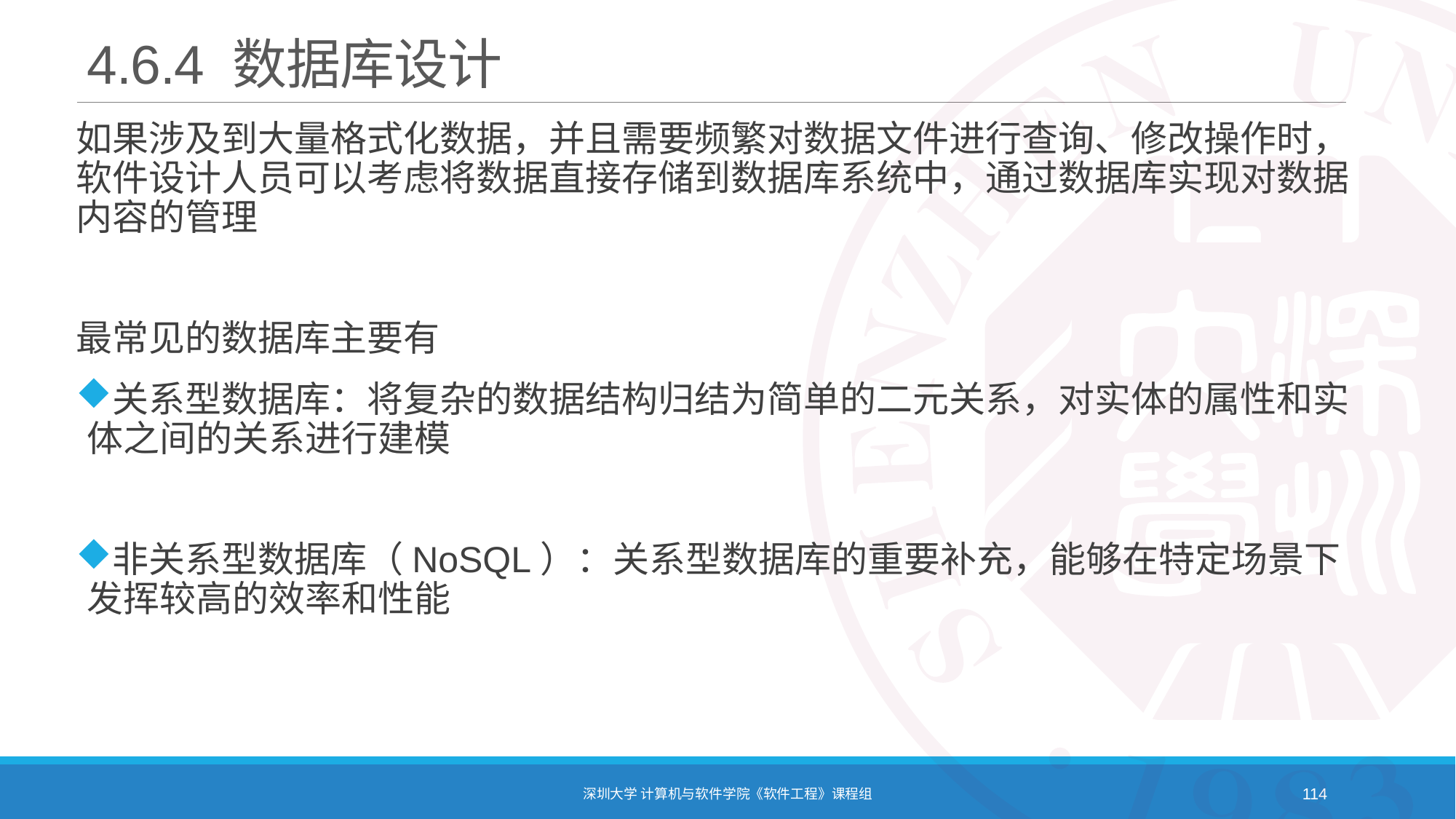

# 4.6.4 数据库设计
如果涉及到大量格式化数据，并且需要频繁对数据文件进行查询、修改操作时，软件设计人员可以考虑将数据直接存储到数据库系统中，通过数据库实现对数据内容的管理

最常见的数据库主要有
关系型数据库：将复杂的数据结构归结为简单的二元关系，对实体的属性和实体之间的关系进行建模

非关系型数据库（NoSQL）：关系型数据库的重要补充，能够在特定场景下发挥较高的效率和性能
深圳大学 计算机与软件学院《软件工程》课程组
114